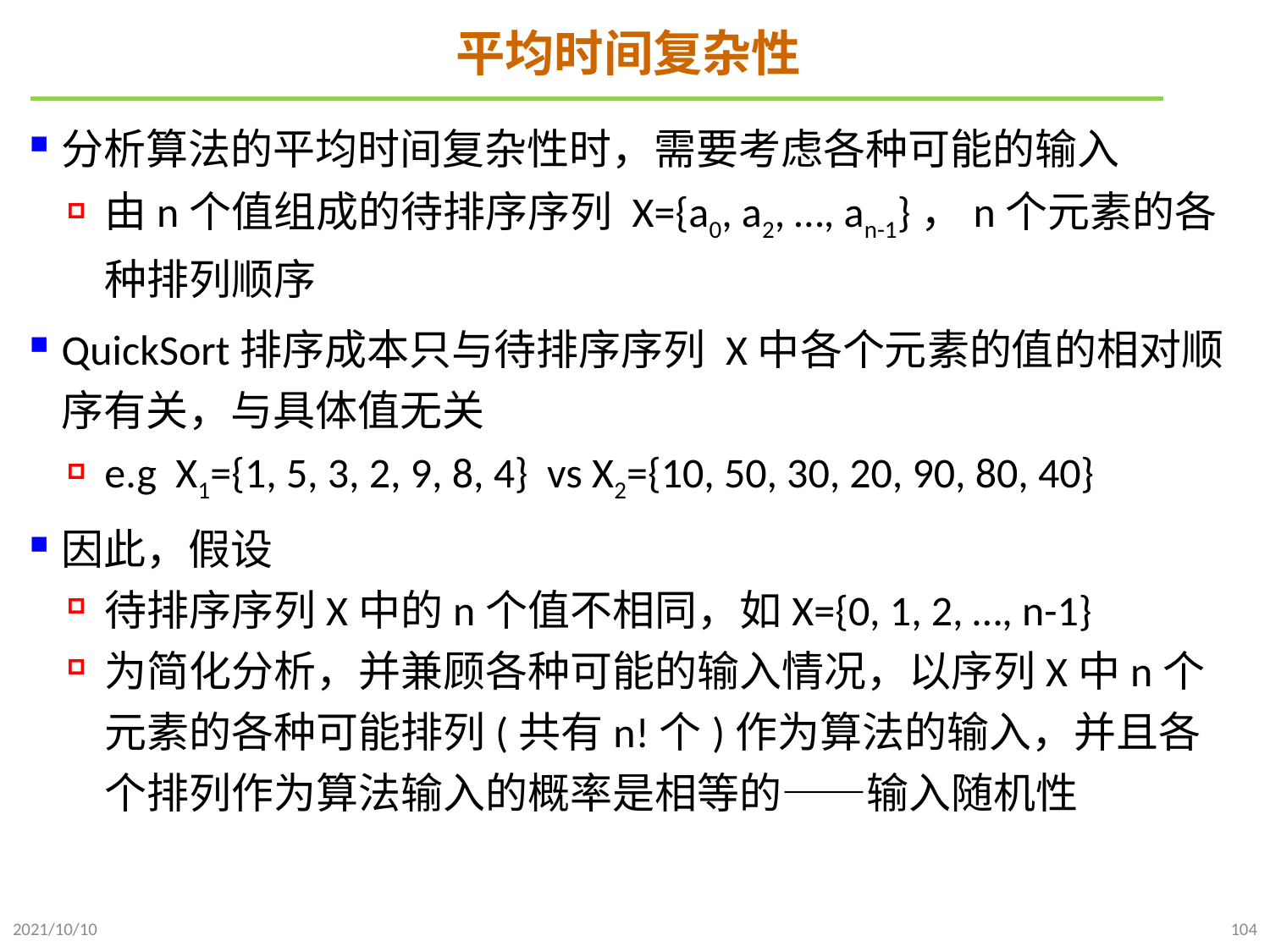

# 平均时间复杂性
分析算法的平均时间复杂性时，需要考虑各种可能的输入
由n个值组成的待排序序列 X={a0, a2, …, an-1}，n个元素的各种排列顺序
QuickSort排序成本只与待排序序列 X中各个元素的值的相对顺序有关，与具体值无关
e.g  X1={1, 5, 3, 2, 9, 8, 4}  vs X2={10, 50, 30, 20, 90, 80, 40}
因此，假设
待排序序列X中的n个值不相同，如X={0, 1, 2, …, n-1}
为简化分析，并兼顾各种可能的输入情况，以序列X中n个元素的各种可能排列(共有n!个)作为算法的输入，并且各个排列作为算法输入的概率是相等的——输入随机性

2021/10/10
104